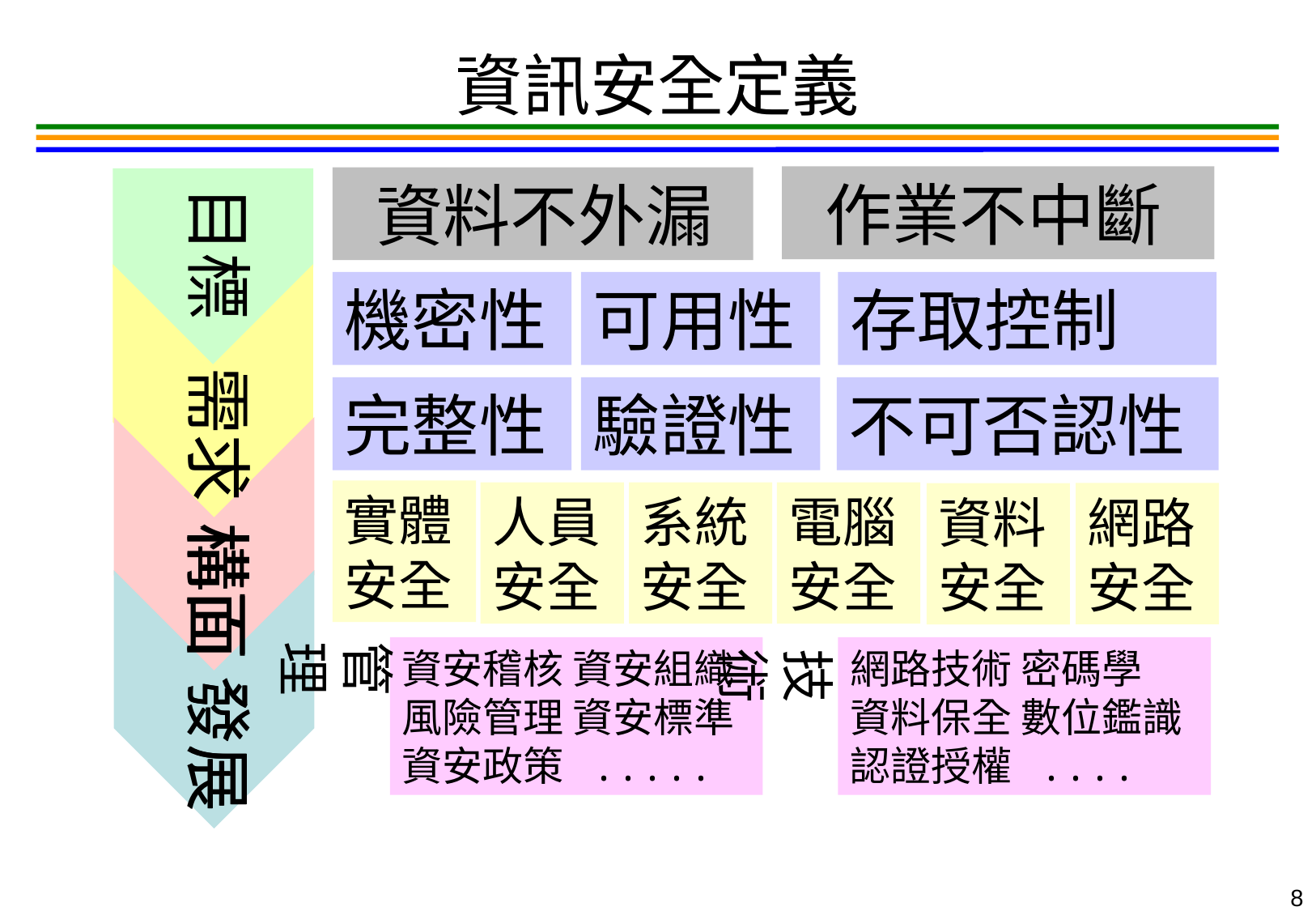

8
# 資訊安全定義
 作業不中斷
 資料不外漏
資料不外

目標

需求

構面
構面

發展
發展
機密性
可用性
存取控制
完整性
驗證性
不可否認性
實體安全
人員安全
系統安全
電腦安全
網路安全
資料安全
管理
資安稽核 資安組織
風險管理 資安標準
資安政策  .....
技術
網路技術 密碼學
資料保全 數位鑑識
認證授權  ....